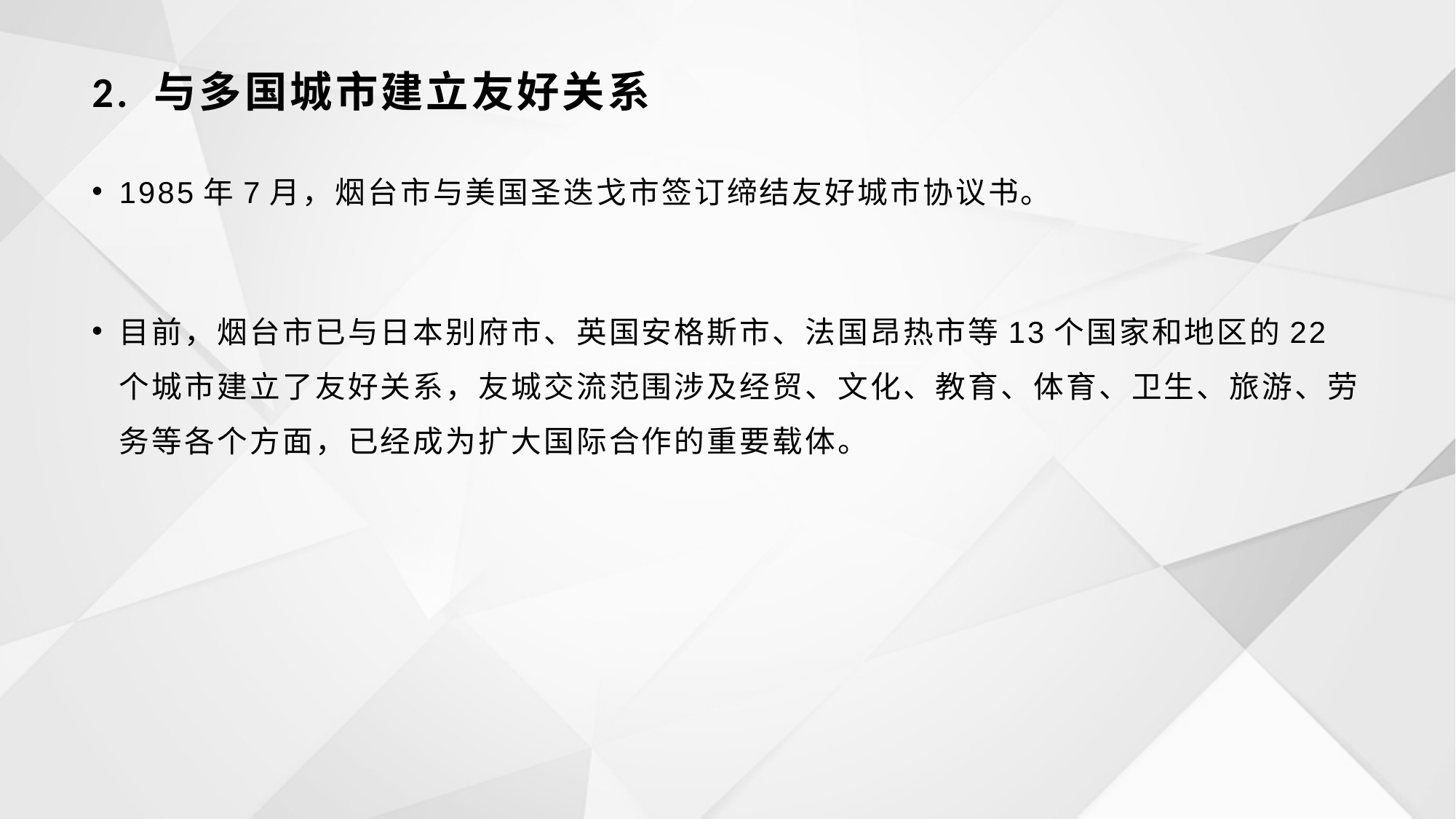

# 2. 与多国城市建立友好关系
1985年7月，烟台市与美国圣迭戈市签订缔结友好城市协议书。

目前，烟台市已与日本别府市、英国安格斯市、法国昂热市等13个国家和地区的22个城市建立了友好关系，友城交流范围涉及经贸、文化、教育、体育、卫生、旅游、劳务等各个方面，已经成为扩大国际合作的重要载体。